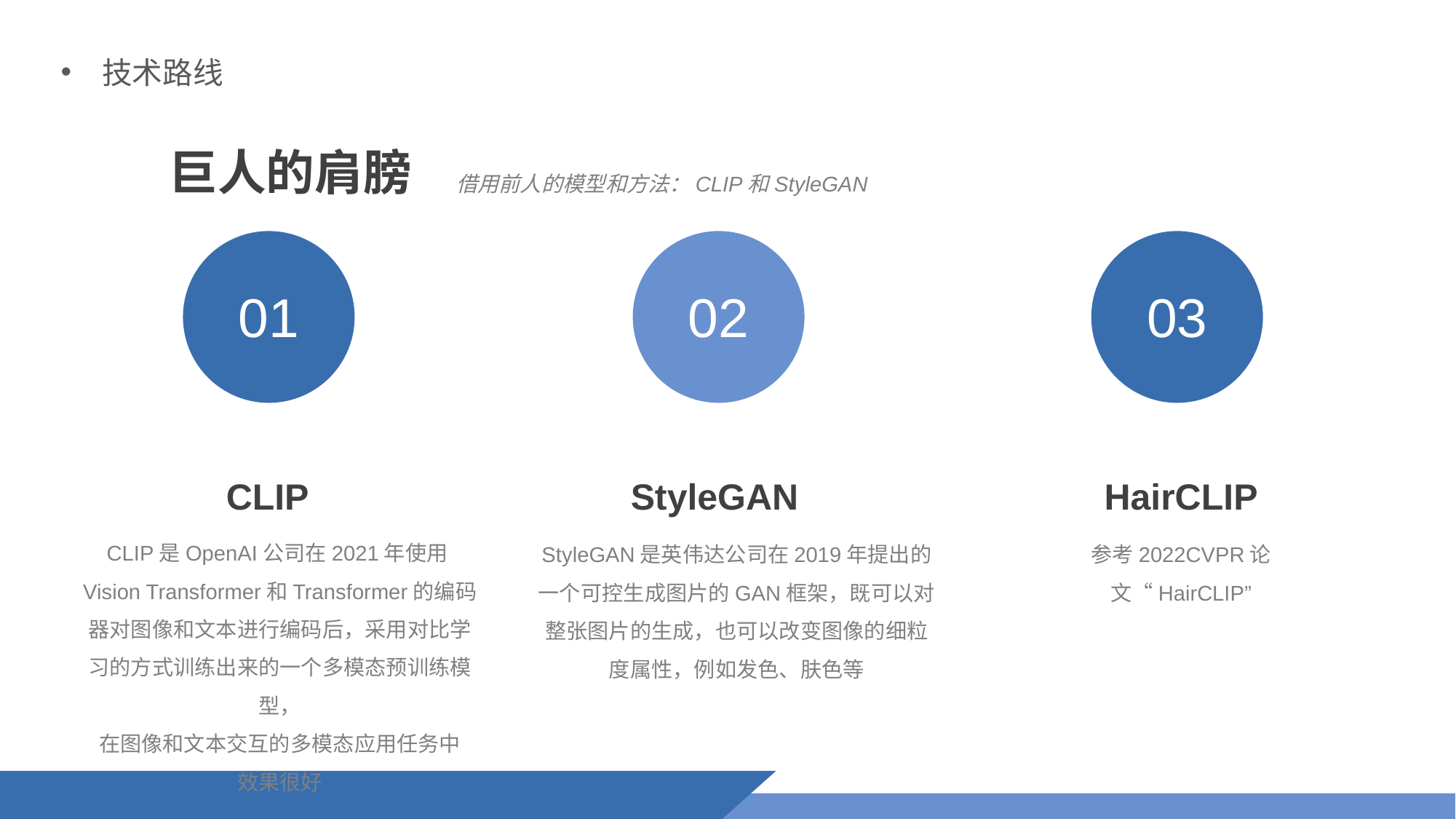

技术路线
巨人的肩膀
借用前人的模型和方法：CLIP和StyleGAN

01
02
03
CLIP
StyleGAN
HairCLIP
CLIP是OpenAI公司在2021年使用Vision Transformer和Transformer的编码器对图像和文本进行编码后，采用对比学习的方式训练出来的一个多模态预训练模型，
在图像和文本交互的多模态应用任务中
效果很好
StyleGAN是英伟达公司在2019年提出的一个可控生成图片的GAN框架，既可以对整张图片的生成，也可以改变图像的细粒度属性，例如发色、肤色等
参考2022CVPR论文“HairCLIP”